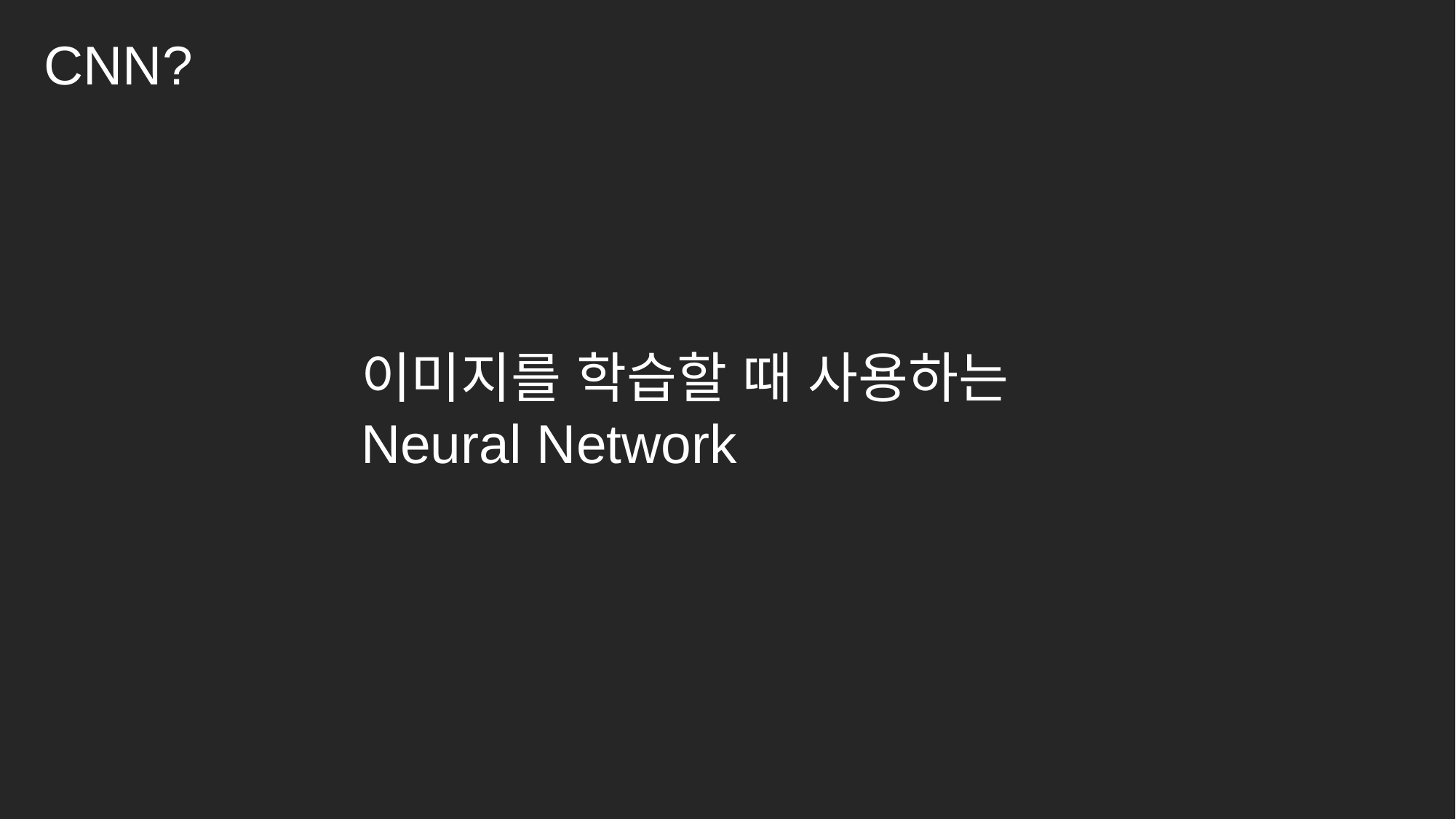

CNN?
이미지를 학습할 때 사용하는 Neural Network